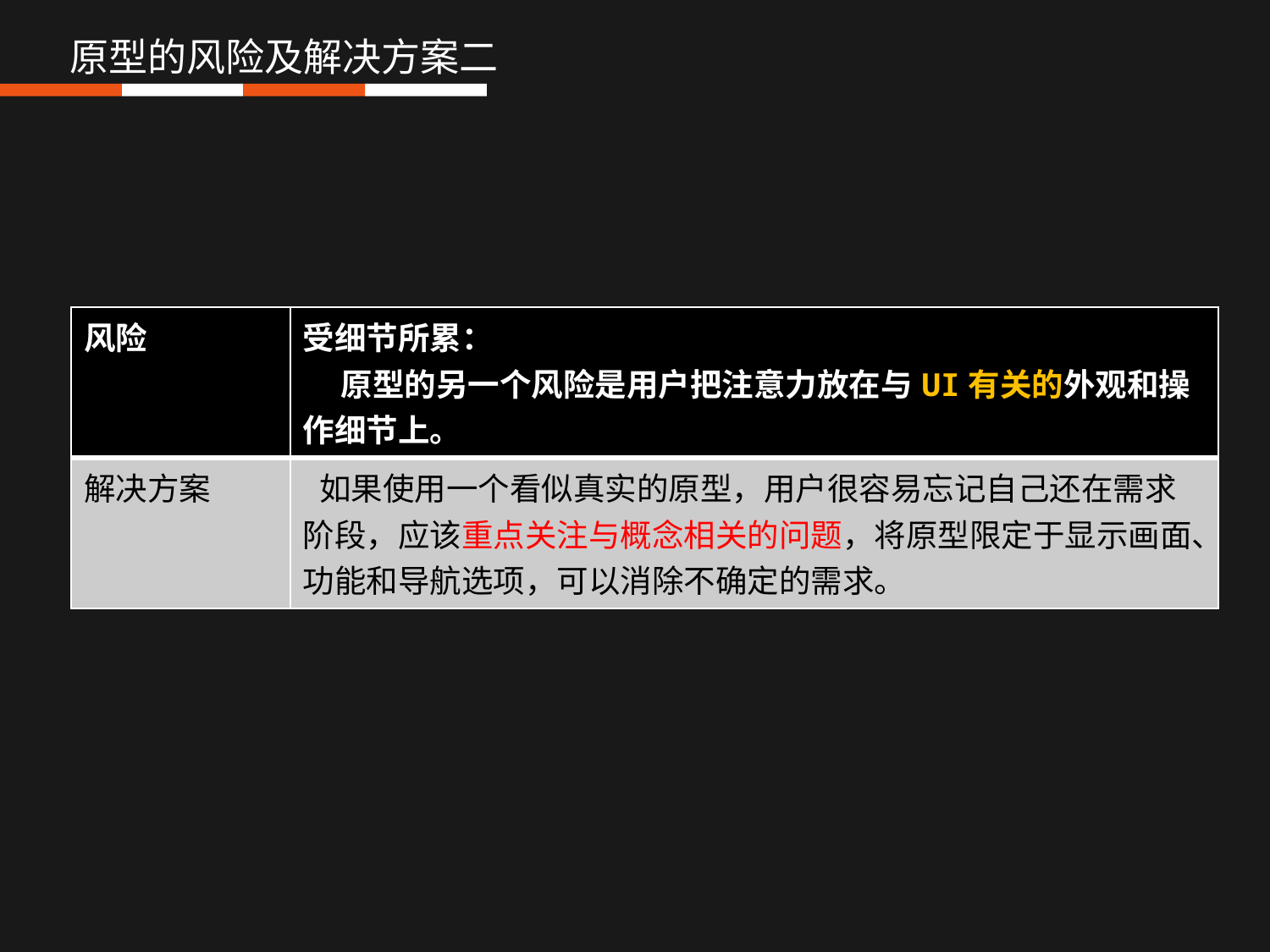

原型的风险及解决方案二

| 风险 | 受细节所累： 原型的另一个风险是用户把注意力放在与UI有关的外观和操作细节上。 |
| --- | --- |
| 解决方案 | 如果使用一个看似真实的原型，用户很容易忘记自己还在需求阶段，应该重点关注与概念相关的问题，将原型限定于显示画面、功能和导航选项，可以消除不确定的需求。 |